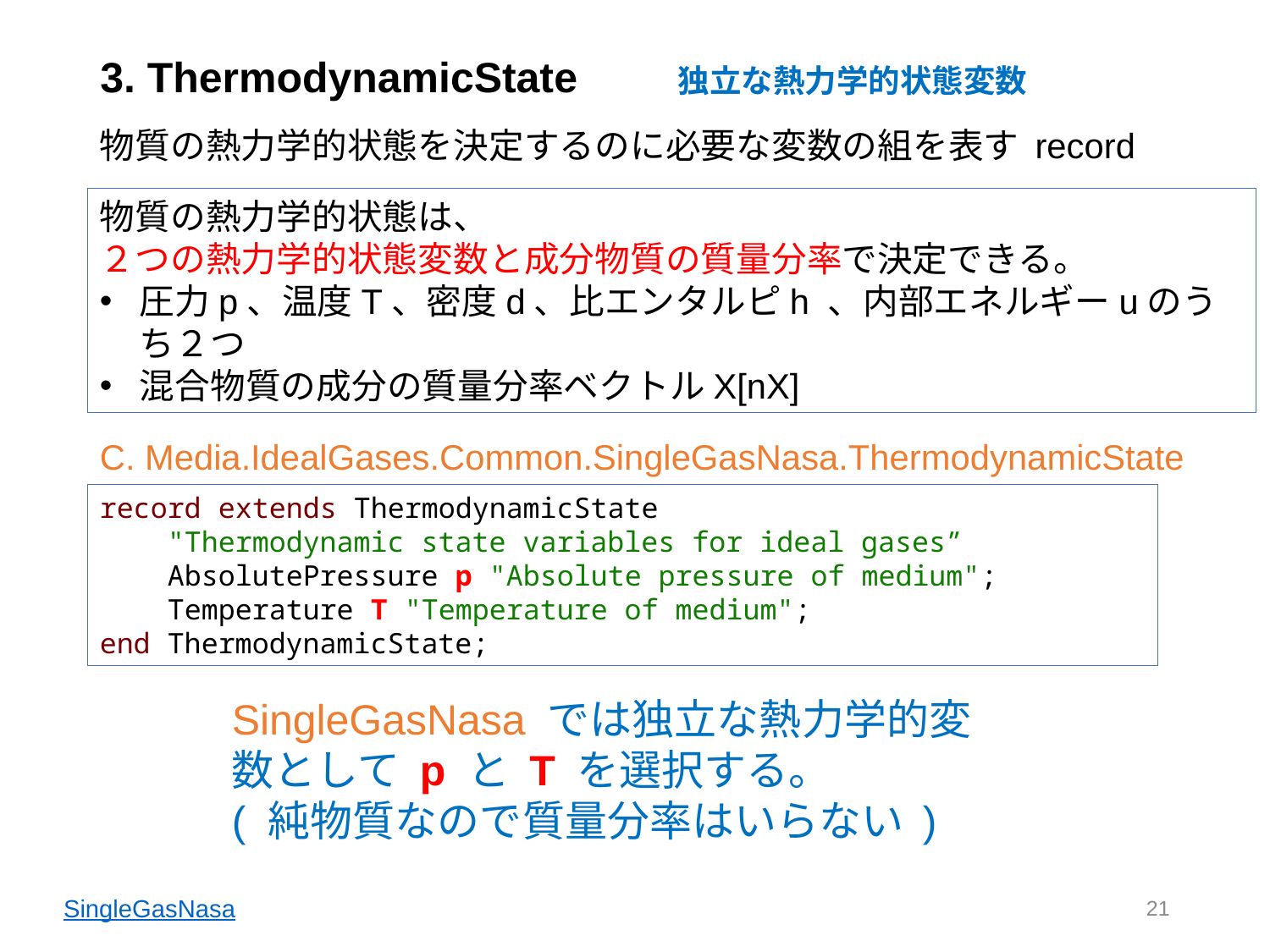

# 3. ThermodynamicState
独立な熱力学的状態変数
物質の熱力学的状態を決定するのに必要な変数の組を表す record
物質の熱力学的状態は、
２つの熱力学的状態変数と成分物質の質量分率で決定できる。
圧力p、温度T、密度d、比エンタルピh 、内部エネルギーuのうち２つ
混合物質の成分の質量分率ベクトルX[nX]
C. Media.IdealGases.Common.SingleGasNasa.ThermodynamicState
record extends ThermodynamicState
    "Thermodynamic state variables for ideal gases”
    AbsolutePressure p "Absolute pressure of medium";
    Temperature T "Temperature of medium";
end ThermodynamicState;
SingleGasNasa では独立な熱力学的変数として p と T を選択する。
( 純物質なので質量分率はいらない )
21
SingleGasNasa